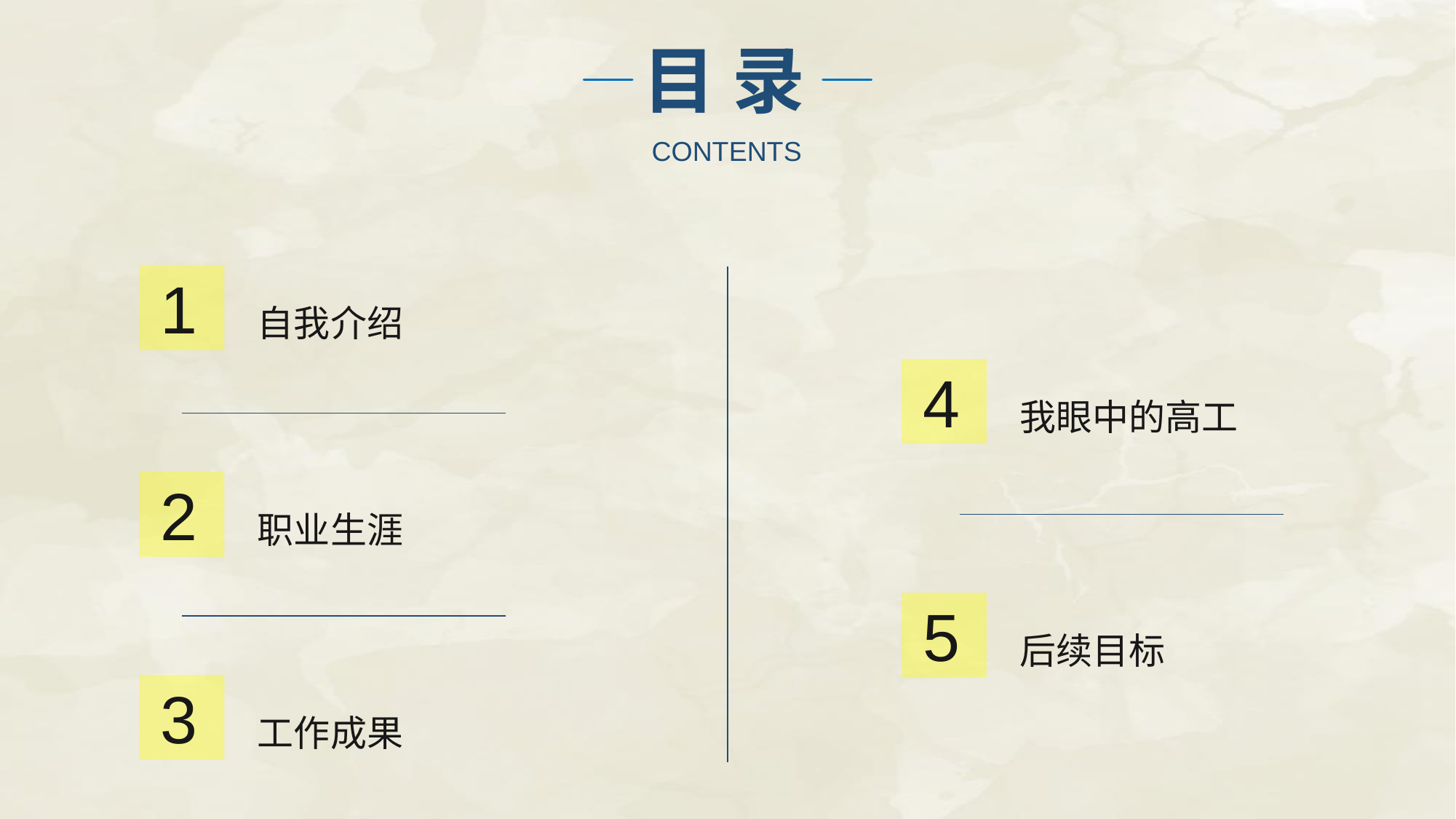

目 录
CONTENTS
1

自我介绍
4

我眼中的高工
2

职业生涯
5

后续目标
3

工作成果